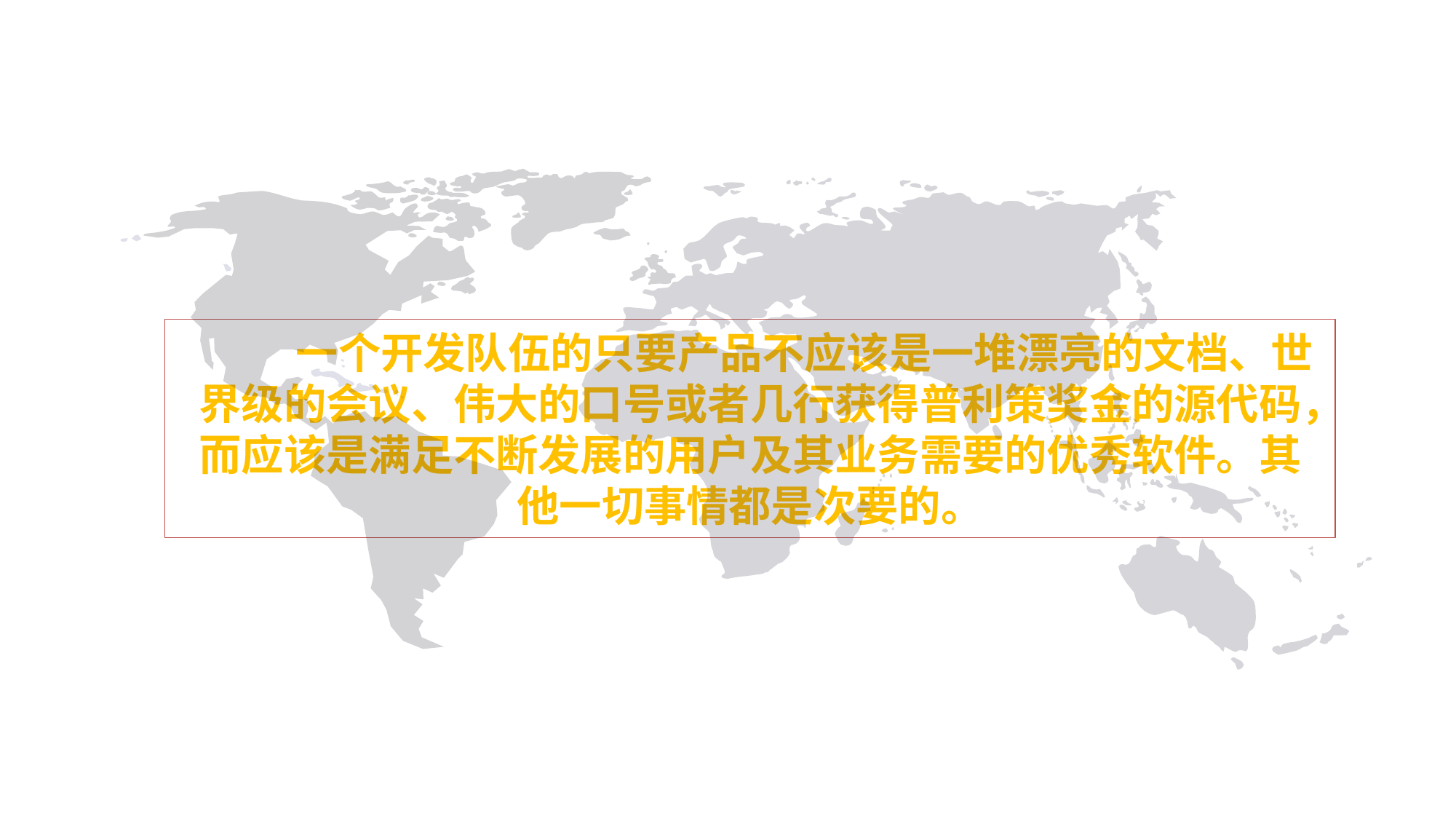

一个开发队伍的只要产品不应该是一堆漂亮的文档、世界级的会议、伟大的口号或者几行获得普利策奖金的源代码，而应该是满足不断发展的用户及其业务需要的优秀软件。其他一切事情都是次要的。